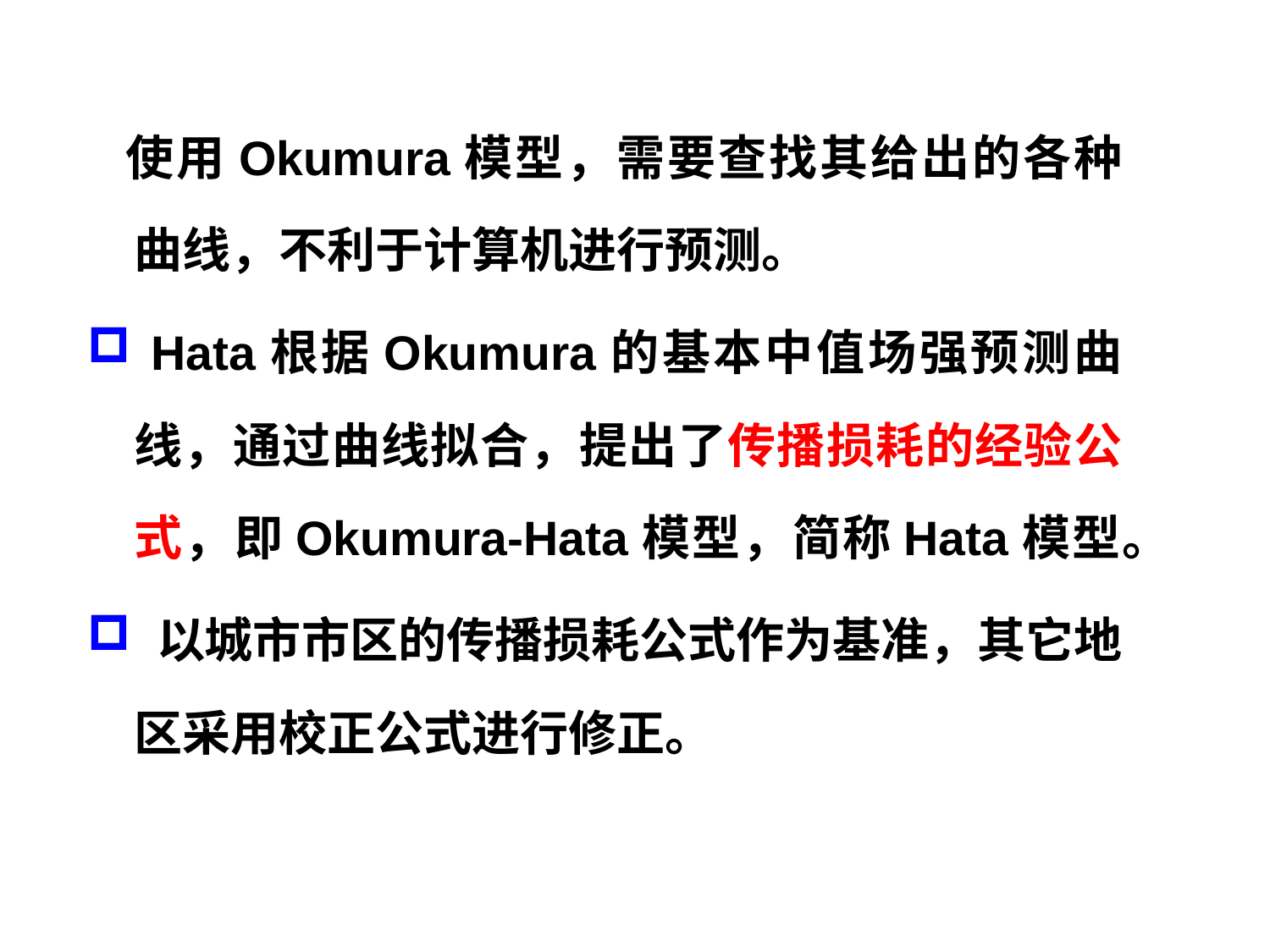

使用Okumura模型，需要查找其给出的各种曲线，不利于计算机进行预测。
 Hata根据Okumura的基本中值场强预测曲线，通过曲线拟合，提出了传播损耗的经验公式，即Okumura-Hata模型，简称Hata模型。
 以城市市区的传播损耗公式作为基准，其它地区采用校正公式进行修正。